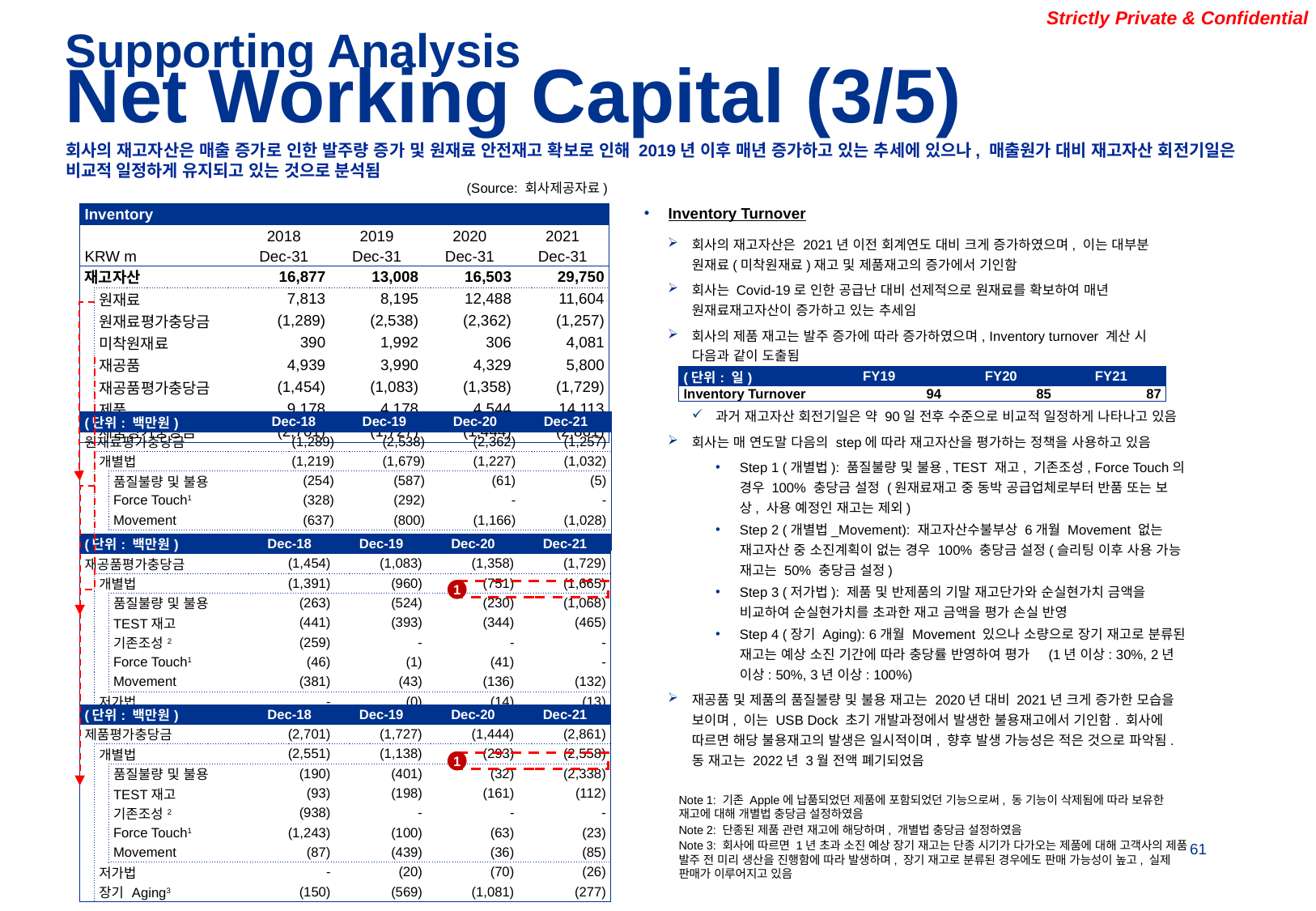

Supporting Analysis
Net Working Capital (3/5)
회사의 재고자산은 매출 증가로 인한 발주량 증가 및 원재료 안전재고 확보로 인해 2019년 이후 매년 증가하고 있는 추세에 있으나, 매출원가 대비 재고자산 회전기일은 비교적 일정하게 유지되고 있는 것으로 분석됨
(Source: 회사제공자료)
Inventory Turnover
회사의 재고자산은 2021년 이전 회계연도 대비 크게 증가하였으며, 이는 대부분 원재료(미착원재료)재고 및 제품재고의 증가에서 기인함
회사는 Covid-19로 인한 공급난 대비 선제적으로 원재료를 확보하여 매년 원재료재고자산이 증가하고 있는 추세임
회사의 제품 재고는 발주 증가에 따라 증가하였으며, Inventory turnover 계산 시 다음과 같이 도출됨

과거 재고자산 회전기일은 약 90일 전후 수준으로 비교적 일정하게 나타나고 있음
회사는 매 연도말 다음의 step에 따라 재고자산을 평가하는 정책을 사용하고 있음
Step 1 (개별법): 품질불량 및 불용, TEST 재고, 기존조성, Force Touch의 경우 100% 충당금 설정 (원재료재고 중 동박 공급업체로부터 반품 또는 보상, 사용 예정인 재고는 제외)
Step 2 (개별법_Movement): 재고자산수불부상 6개월 Movement 없는 재고자산 중 소진계획이 없는 경우 100% 충당금 설정(슬리팅 이후 사용 가능 재고는 50% 충당금 설정)
Step 3 (저가법): 제품 및 반제품의 기말 재고단가와 순실현가치 금액을 비교하여 순실현가치를 초과한 재고 금액을 평가 손실 반영
Step 4 (장기 Aging): 6개월 Movement 있으나 소량으로 장기 재고로 분류된 재고는 예상 소진 기간에 따라 충당률 반영하여 평가    (1년 이상: 30%, 2년 이상: 50%, 3년 이상: 100%)
재공품 및 제품의 품질불량 및 불용 재고는 2020년 대비 2021년 크게 증가한 모습을 보이며, 이는 USB Dock 초기 개발과정에서 발생한 불용재고에서 기인함. 회사에 따르면 해당 불용재고의 발생은 일시적이며, 향후 발생 가능성은 적은 것으로 파악됨. 동 재고는 2022년 3월 전액 폐기되었음

| Inventory |  |  |  |  |  |
| --- | --- | --- | --- | --- | --- |
|  |  | 2018 | 2019 | 2020 | 2021 |
| KRW m |  | Dec-31 | Dec-31 | Dec-31 | Dec-31 |
| 재고자산 |  | 16,877 | 13,008 | 16,503 | 29,750 |
|  | 원재료 | 7,813 | 8,195 | 12,488 | 11,604 |
|  | 원재료평가충당금 | (1,289) | (2,538) | (2,362) | (1,257) |
|  | 미착원재료 | 390 | 1,992 | 306 | 4,081 |
|  | 재공품 | 4,939 | 3,990 | 4,329 | 5,800 |
|  | 재공품평가충당금 | (1,454) | (1,083) | (1,358) | (1,729) |
|  | 제품 | 9,178 | 4,178 | 4,544 | 14,113 |
|  | 제품평가충당금 | (2,701) | (1,727) | (1,444) | (2,861) |

| (단위: 일) | FY19 |  | FY20 | FY21 |
| --- | --- | --- | --- | --- |
| Inventory Turnover |  | 94 | 85 | 87 |

| (단위: 백만원) |  |  | Dec-18 | Dec-19 | Dec-20 | Dec-21 |
| --- | --- | --- | --- | --- | --- | --- |
| 원재료평가충당금 |  |  | (1,289) | (2,538) | (2,362) | (1,257) |
|  | 개별법 |  | (1,219) | (1,679) | (1,227) | (1,032) |
|  |  | 품질불량 및 불용 | (254) | (587) | (61) | (5) |
|  |  | Force Touch1 | (328) | (292) | - | - |
|  |  | Movement | (637) | (800) | (1,166) | (1,028) |
|  | 장기 Aging3 |  | (70) | (859) | (1,135) | (225) |
| (단위: 백만원) |  |  | Dec-18 | Dec-19 | Dec-20 | Dec-21 |
| --- | --- | --- | --- | --- | --- | --- |
| 재공품평가충당금 |  |  | (1,454) | (1,083) | (1,358) | (1,729) |
|  | 개별법 |  | (1,391) | (960) | (751) | (1,665) |
|  |  | 품질불량 및 불용 | (263) | (524) | (230) | (1,068) |
|  |  | TEST재고 | (441) | (393) | (344) | (465) |
|  |  | 기존조성2 | (259) | - | - | - |
|  |  | Force Touch1 | (46) | (1) | (41) | - |
|  |  | Movement | (381) | (43) | (136) | (132) |
|  | 저가법 |  | - | (0) | (14) | (13) |
|  | 장기 Aging3 |  | (63) | (122) | (593) | (51) |
1

| (단위: 백만원) |  |  | Dec-18 | Dec-19 | Dec-20 | Dec-21 |
| --- | --- | --- | --- | --- | --- | --- |
| 제품평가충당금 |  |  | (2,701) | (1,727) | (1,444) | (2,861) |
|  | 개별법 |  | (2,551) | (1,138) | (293) | (2,558) |
|  |  | 품질불량 및 불용 | (190) | (401) | (32) | (2,338) |
|  |  | TEST재고 | (93) | (198) | (161) | (112) |
|  |  | 기존조성2 | (938) | - | - | - |
|  |  | Force Touch1 | (1,243) | (100) | (63) | (23) |
|  |  | Movement | (87) | (439) | (36) | (85) |
|  | 저가법 |  | - | (20) | (70) | (26) |
|  | 장기 Aging3 |  | (150) | (569) | (1,081) | (277) |
1

Note 1: 기존 Apple에 납품되었던 제품에 포함되었던 기능으로써, 동 기능이 삭제됨에 따라 보유한 재고에 대해 개별법 충당금 설정하였음
Note 2: 단종된 제품 관련 재고에 해당하며, 개별법 충당금 설정하였음
Note 3: 회사에 따르면 1년 초과 소진 예상 장기 재고는 단종 시기가 다가오는 제품에 대해 고객사의 제품 발주 전 미리 생산을 진행함에 따라 발생하며, 장기 재고로 분류된 경우에도 판매 가능성이 높고, 실제 판매가 이루어지고 있음